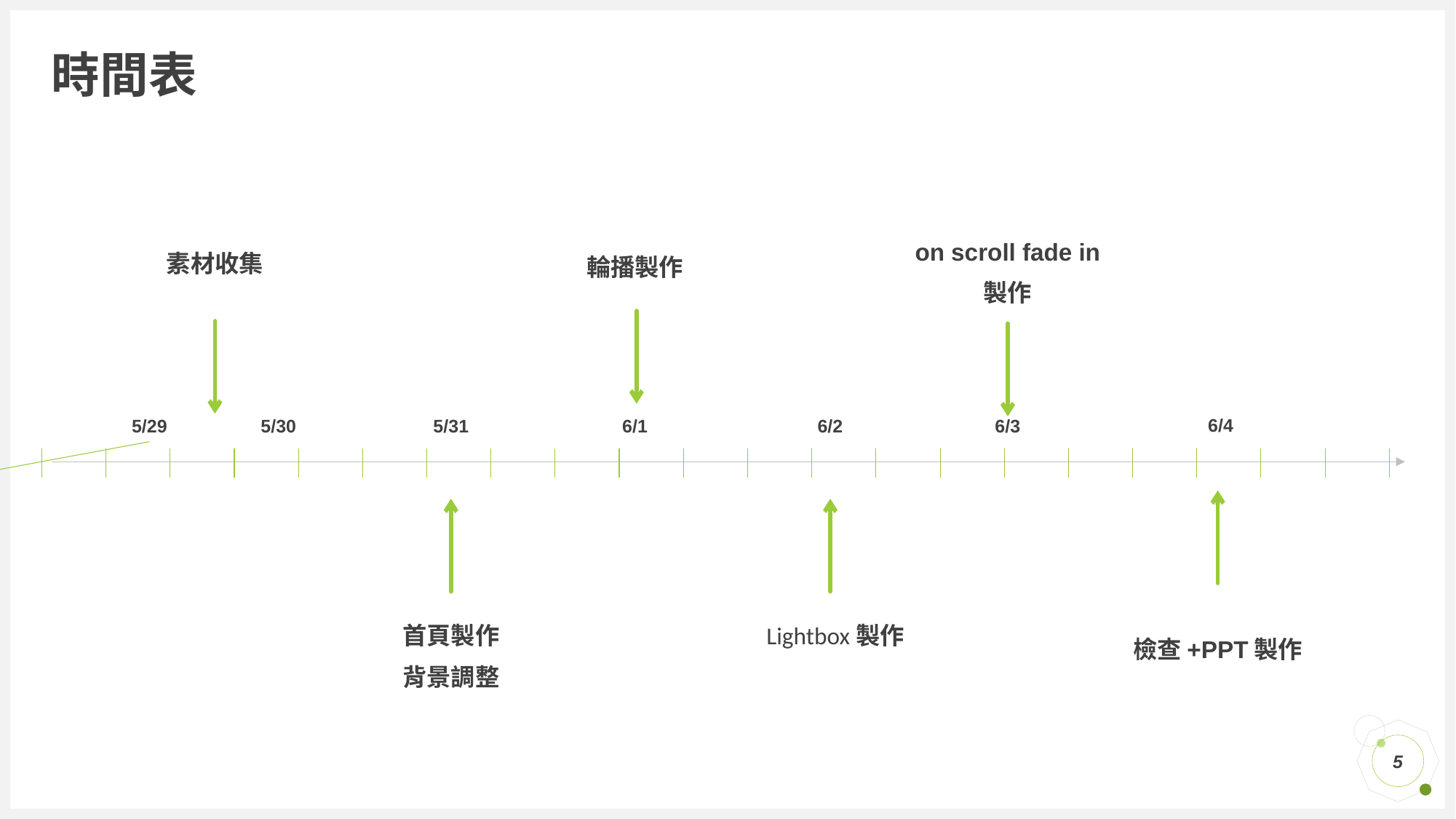

# 時間表
on scroll fade in
製作
素材收集
輪播製作
6/4
5/29
5/30
5/31
6/1
6/2
6/3
首頁製作
背景調整
Lightbox製作
檢查+PPT製作

5